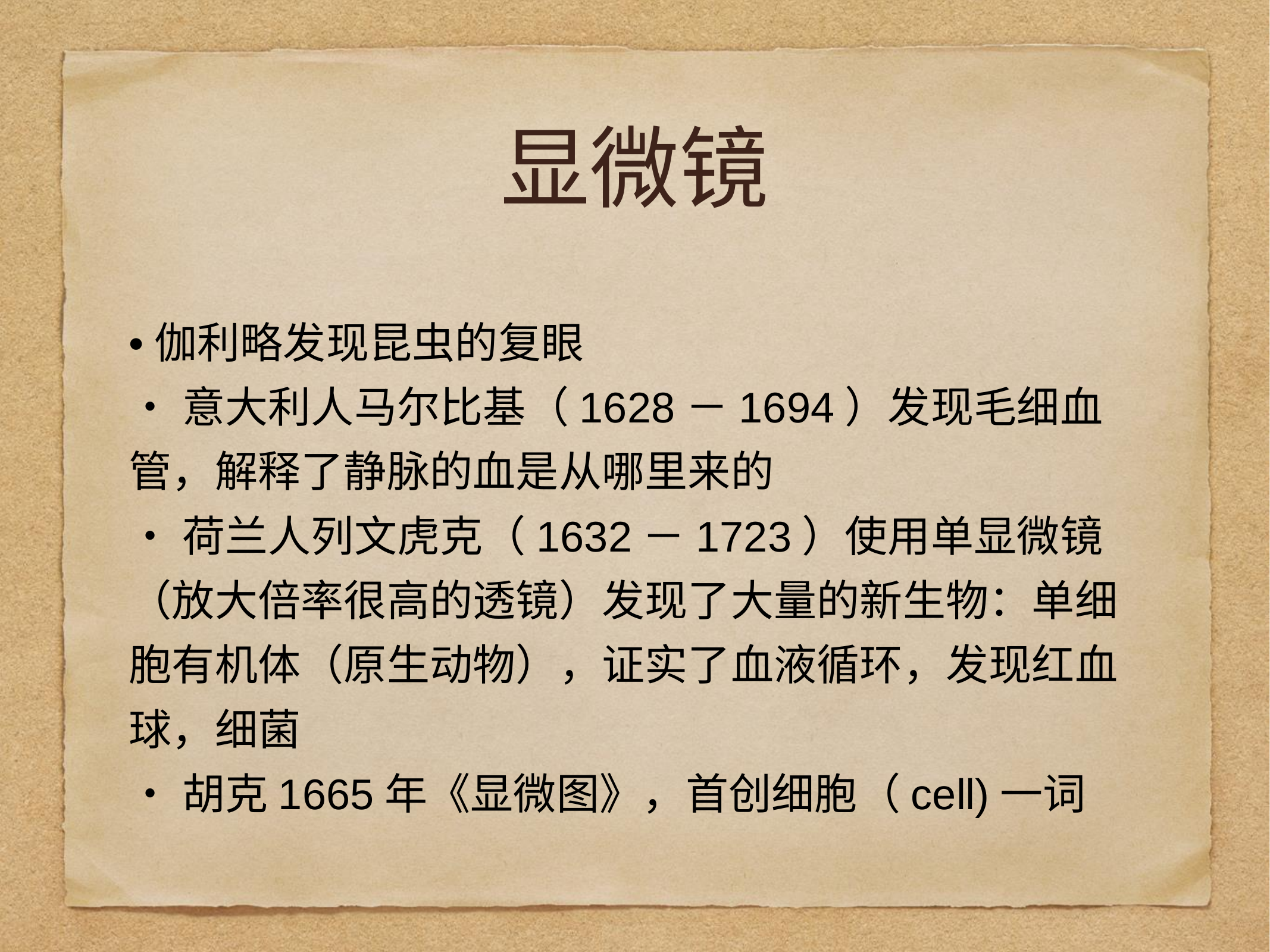

# 显微镜
•伽利略发现昆虫的复眼
•意大利人马尔比基（1628－1694）发现毛细血管，解释了静脉的血是从哪里来的
•荷兰人列文虎克（1632－1723）使用单显微镜（放大倍率很高的透镜）发现了大量的新生物：单细胞有机体（原生动物），证实了血液循环，发现红血球，细菌
•胡克1665年《显微图》，首创细胞（cell)一词